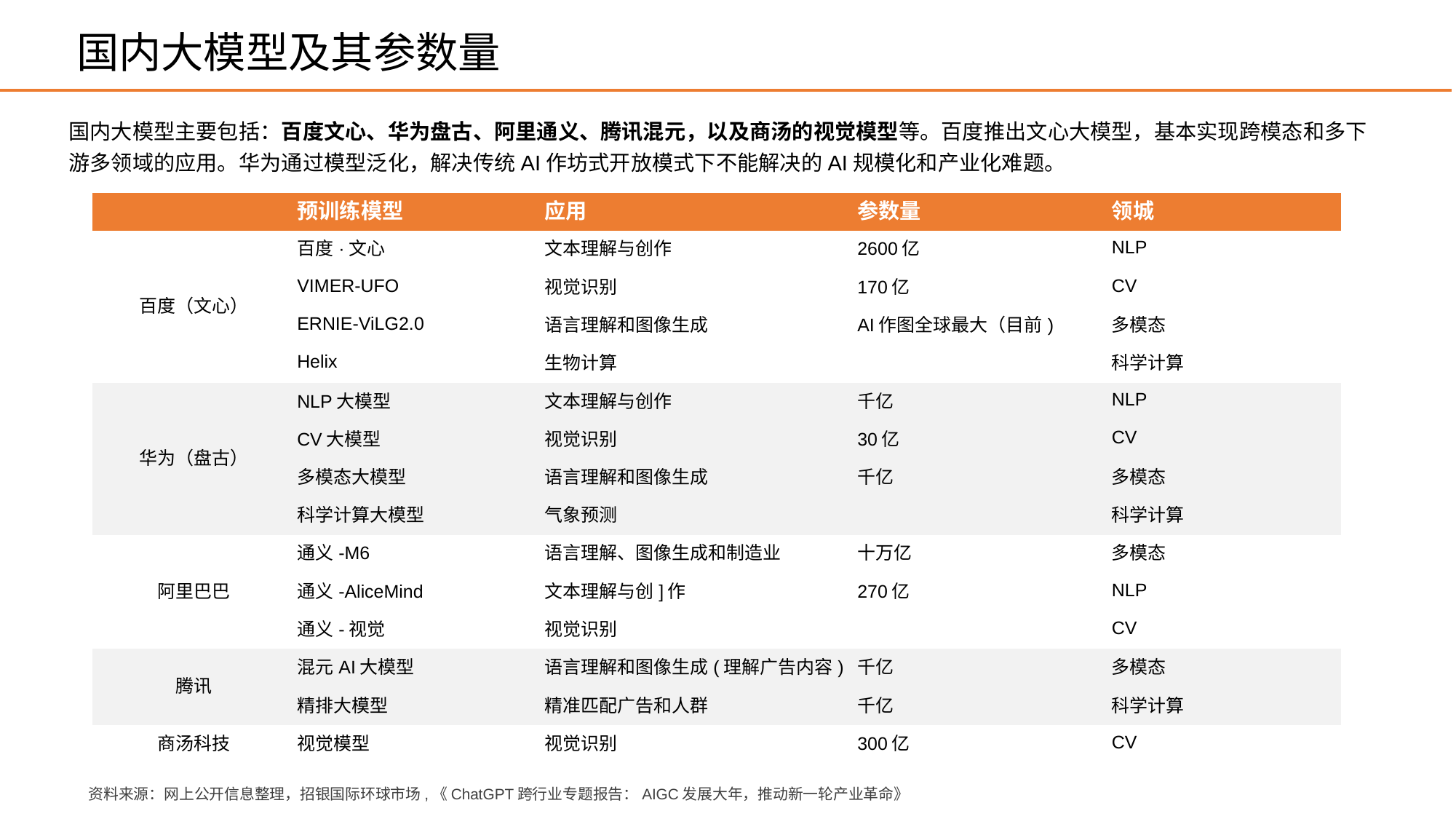

国内大模型及其参数量

国内大模型主要包括：百度文心、华为盘古、阿里通义、腾讯混元，以及商汤的视觉模型等。百度推出文心大模型，基本实现跨模态和多下游多领域的应用。华为通过模型泛化，解决传统AI作坊式开放模式下不能解决的AI规模化和产业化难题。
|  | 预训练模型 | 应用 | 参数量 | 领城 |
| --- | --- | --- | --- | --- |
| 百度（文心） | 百度·文心 | 文本理解与创作 | 2600亿 | NLP |
|  | VIMER-UFO | 视觉识别 | 170亿 | CV |
|  | ERNIE-ViLG2.0 | 语言理解和图像生成 | AI作图全球最大（目前) | 多模态 |
|  | Helix | 生物计算 |  | 科学计算 |
| 华为（盘古） | NLP大模型 | 文本理解与创作 | 千亿 | NLP |
|  | CV大模型 | 视觉识别 | 30亿 | CV |
|  | 多模态大模型 | 语言理解和图像生成 | 千亿 | 多模态 |
|  | 科学计算大模型 | 气象预测 |  | 科学计算 |
| 阿里巴巴 | 通义-M6 | 语言理解、图像生成和制造业 | 十万亿 | 多模态 |
|  | 通义-AliceMind | 文本理解与创]作 | 270亿 | NLP |
|  | 通义-视觉 | 视觉识别 |  | CV |
| 腾讯 | 混元AI大模型 | 语言理解和图像生成(理解广告内容) | 千亿 | 多模态 |
|  | 精排大模型 | 精准匹配广告和人群 | 千亿 | 科学计算 |
| 商汤科技 | 视觉模型 | 视觉识别 | 300亿 | CV |
资料来源：网上公开信息整理，招银国际环球市场,《ChatGPT跨行业专题报告：AIGC发展大年，推动新一轮产业革命》